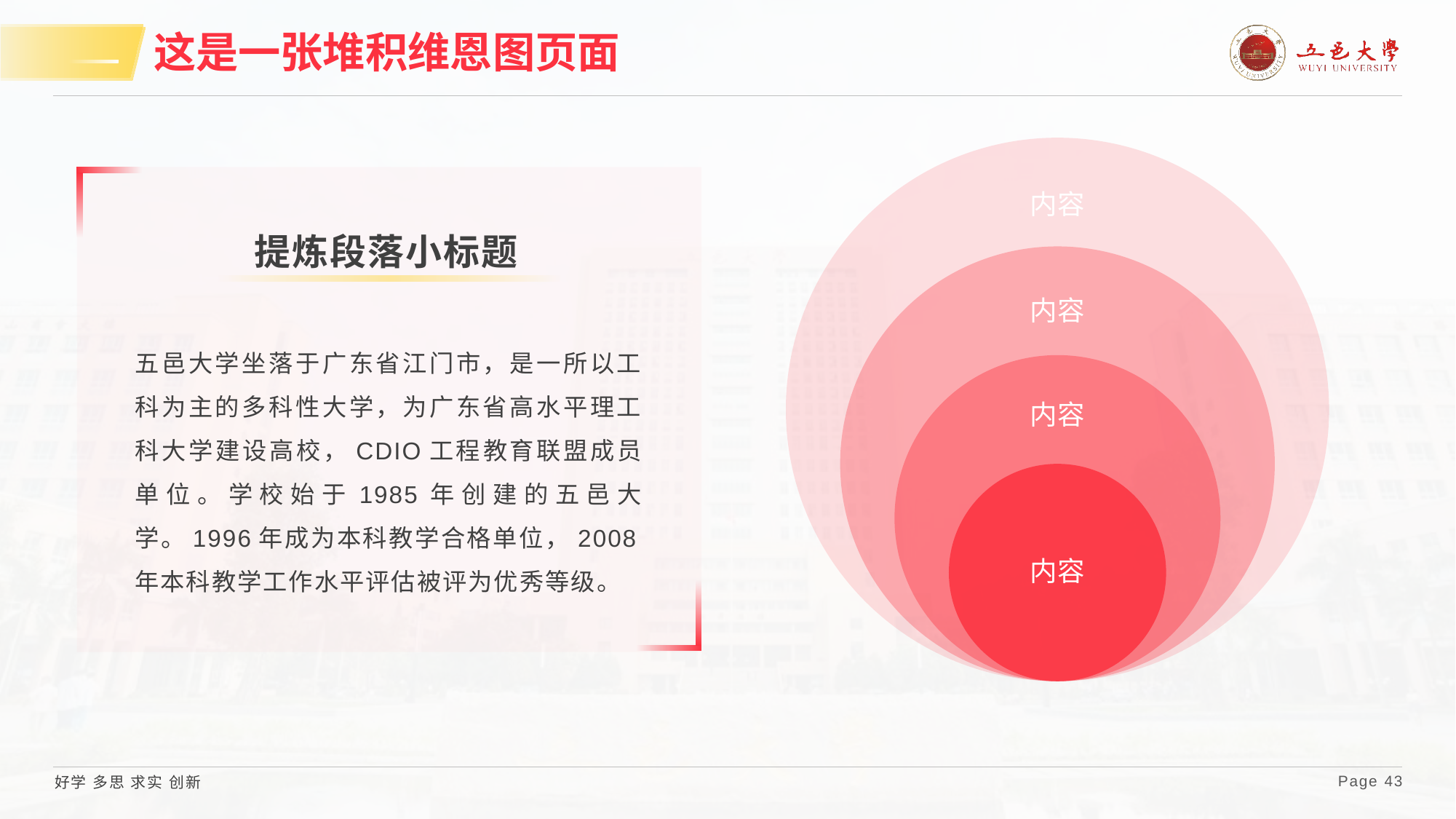

# 这是一张堆积维恩图页面
内容
内容
内容
内容

提炼段落小标题

五邑大学坐落于广东省江门市，是一所以工科为主的多科性大学，为广东省高水平理工科大学建设高校，CDIO工程教育联盟成员单位。学校始于1985年创建的五邑大学。1996年成为本科教学合格单位，2008年本科教学工作水平评估被评为优秀等级。